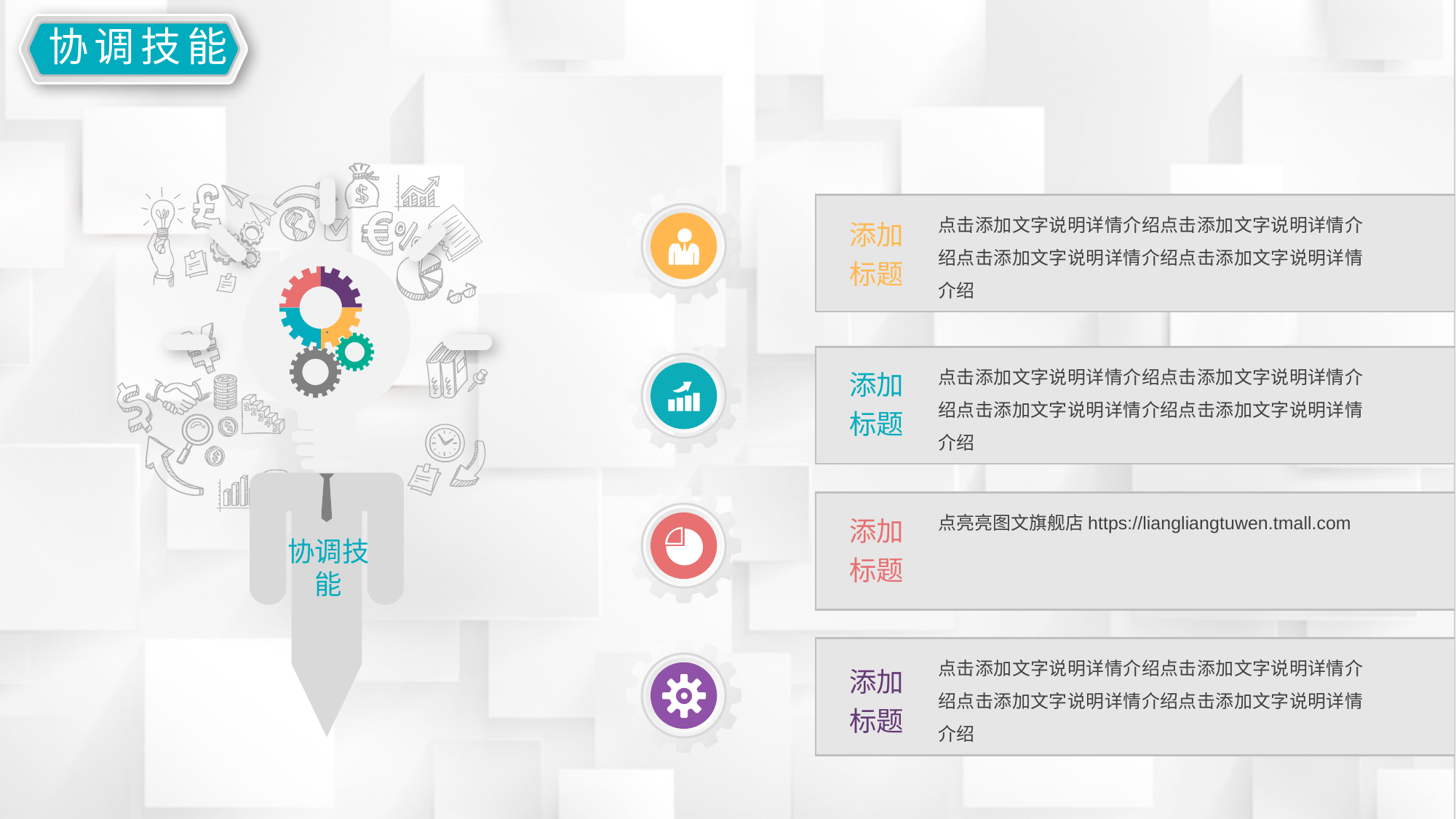

延迟符

协调技能

点击添加文字说明详情介绍点击添加文字说明详情介绍点击添加文字说明详情介绍点击添加文字说明详情介绍
添加
标题

点击添加文字说明详情介绍点击添加文字说明详情介绍点击添加文字说明详情介绍点击添加文字说明详情介绍
添加
标题

点亮亮图文旗舰店https://liangliangtuwen.tmall.com
添加
标题
协调技能

点击添加文字说明详情介绍点击添加文字说明详情介绍点击添加文字说明详情介绍点击添加文字说明详情介绍
添加
标题